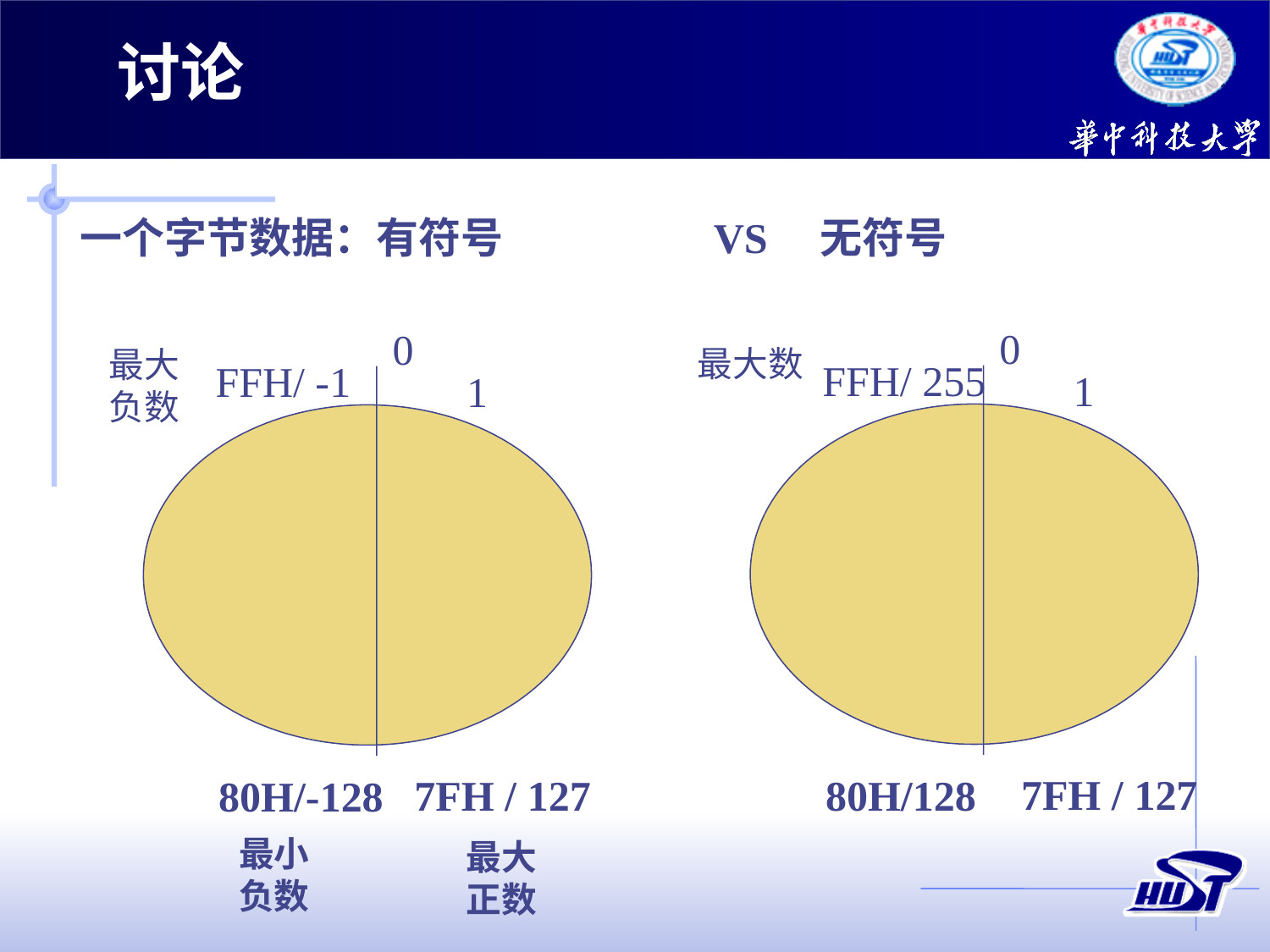

讨论
一个字节数据：有符号                     VS    无符号
0
0
最大数
最大负数
FFH/ 255
FFH/ -1
1
1

7FH / 127
7FH / 127
80H/128
80H/-128
最小负数
最大正数